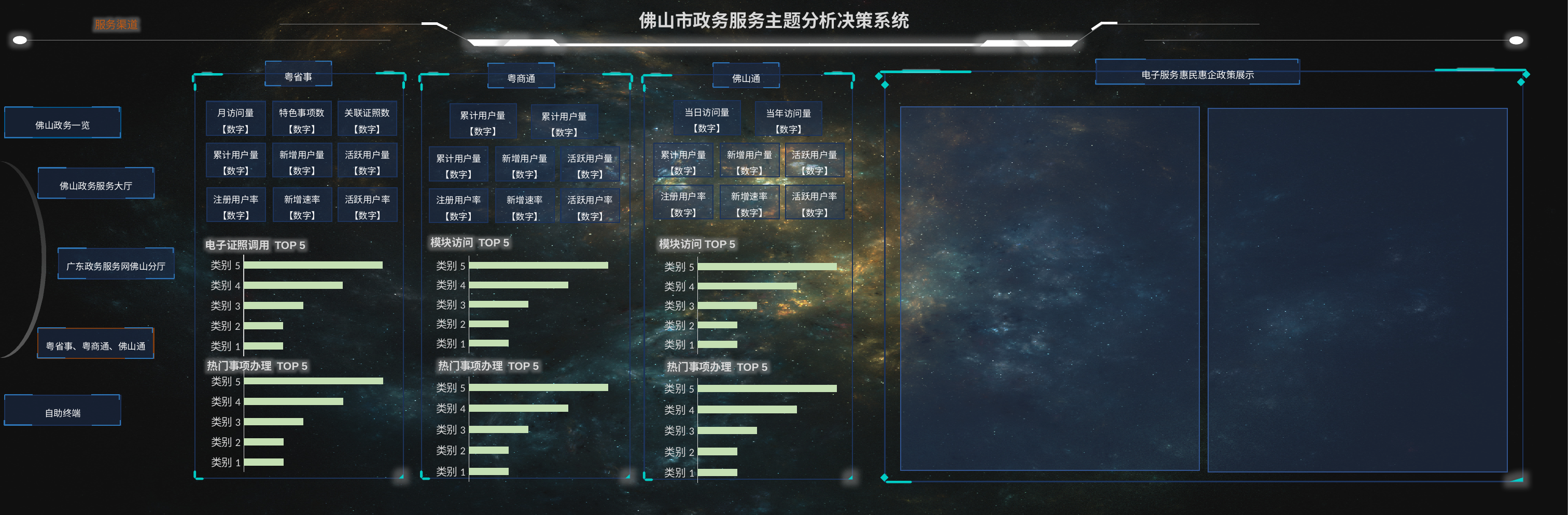

服务渠道
电子服务惠民惠企政策展示

粤省事

佛山通

粤商通

当日访问量
【数字】
月访问量
【数字】
特色事项数
【数字】
关联证照数
【数字】
当年访问量
【数字】
累计用户量
【数字】
累计用户量
【数字】
佛山政务一览

佛山政务服务大厅
广东政务服务网佛山分厅
粤省事、粤商通、佛山通
自助终端

累计用户量
【数字】
新增用户量
【数字】
活跃用户量
【数字】
累计用户量
【数字】
新增用户量
【数字】
活跃用户量
【数字】
累计用户量
【数字】
新增用户量
【数字】
活跃用户量
【数字】
注册用户率【数字】
新增速率
【数字】
活跃用户率
【数字】
注册用户率【数字】
新增速率
【数字】
活跃用户率
【数字】
注册用户率【数字】
新增速率
【数字】
活跃用户率
【数字】
模块访问 TOP 5
模块访问TOP 5
电子证照调用 TOP 5

### Chart

| Category | 系列 3 |
|---|---|
| 类别1 | 2.0 |
| 类别2 | 2.0 |
| 类别3 | 3.0 |
| 类别4 | 5.0 |
| 类别5 | 7.0 |

### Chart

| Category | 系列 3 |
|---|---|
| 类别1 | 2.0 |
| 类别2 | 2.0 |
| 类别3 | 3.0 |
| 类别4 | 5.0 |
| 类别5 | 7.0 |

### Chart

| Category | 系列 3 |
|---|---|
| 类别1 | 2.0 |
| 类别2 | 2.0 |
| 类别3 | 3.0 |
| 类别4 | 5.0 |
| 类别5 | 7.0 |
热门事项办理 TOP 5
热门事项办理 TOP 5
热门事项办理 TOP 5

### Chart

| Category | 系列 3 |
|---|---|
| 类别1 | 2.0 |
| 类别2 | 2.0 |
| 类别3 | 3.0 |
| 类别4 | 5.0 |
| 类别5 | 7.0 |

### Chart

| Category | 系列 3 |
|---|---|
| 类别1 | 2.0 |
| 类别2 | 2.0 |
| 类别3 | 3.0 |
| 类别4 | 5.0 |
| 类别5 | 7.0 |

### Chart

| Category | 系列 3 |
|---|---|
| 类别1 | 2.0 |
| 类别2 | 2.0 |
| 类别3 | 3.0 |
| 类别4 | 5.0 |
| 类别5 | 7.0 |